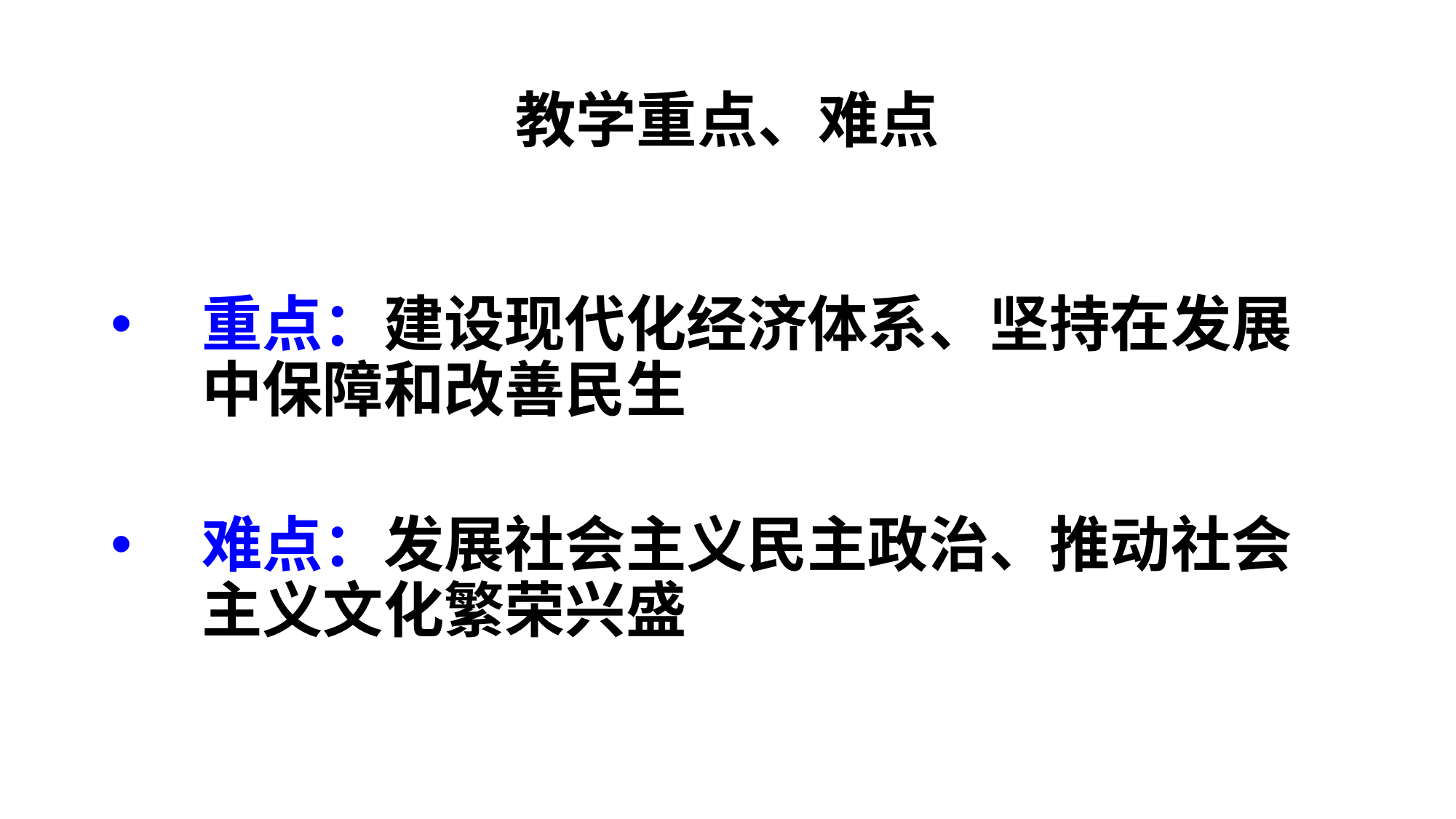

# 教学重点、难点

重点：建设现代化经济体系、坚持在发展中保障和改善民生

难点：发展社会主义民主政治、推动社会主义文化繁荣兴盛